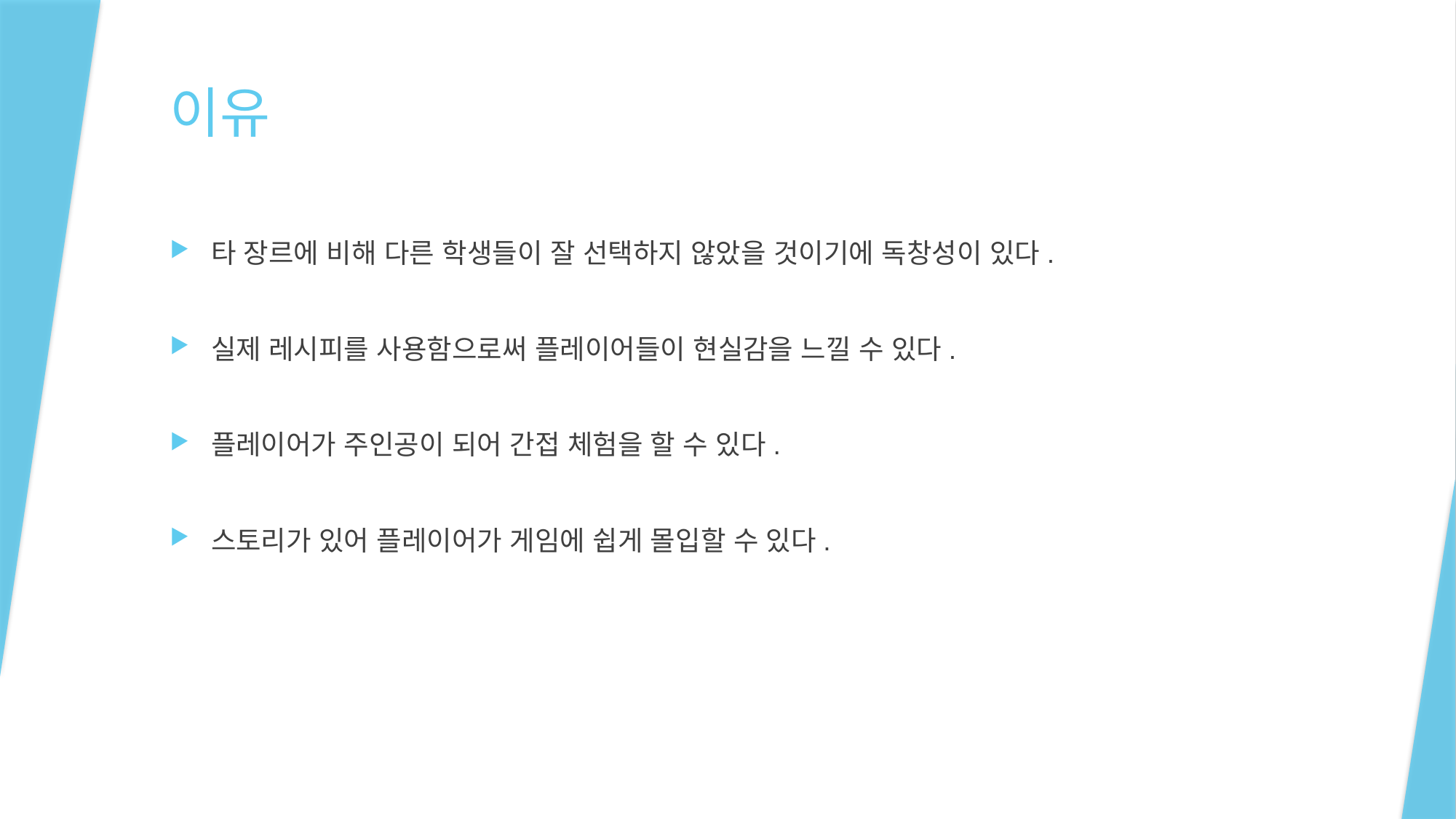

# 이유
타 장르에 비해 다른 학생들이 잘 선택하지 않았을 것이기에 독창성이 있다.

실제 레시피를 사용함으로써 플레이어들이 현실감을 느낄 수 있다.

플레이어가 주인공이 되어 간접 체험을 할 수 있다.

스토리가 있어 플레이어가 게임에 쉽게 몰입할 수 있다.